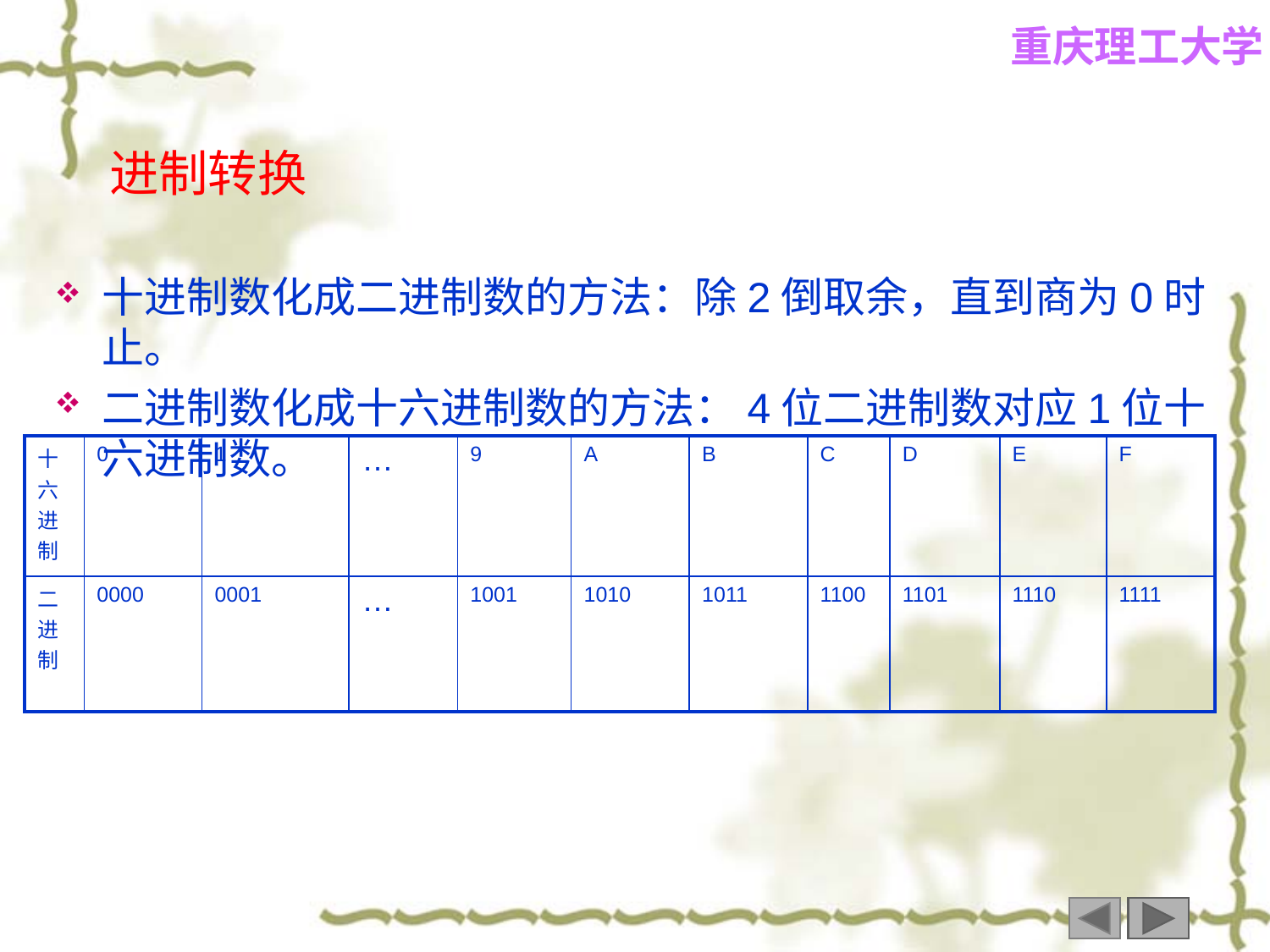

进制转换
十进制数化成二进制数的方法：除2倒取余，直到商为0时止。
二进制数化成十六进制数的方法：4位二进制数对应1位十六进制数。

| 十六进制 | 0 | 1 | … | 9 | A | B | C | D | E | F |
| --- | --- | --- | --- | --- | --- | --- | --- | --- | --- | --- |
| 二进制 | 0000 | 0001 | … | 1001 | 1010 | 1011 | 1100 | 1101 | 1110 | 1111 |